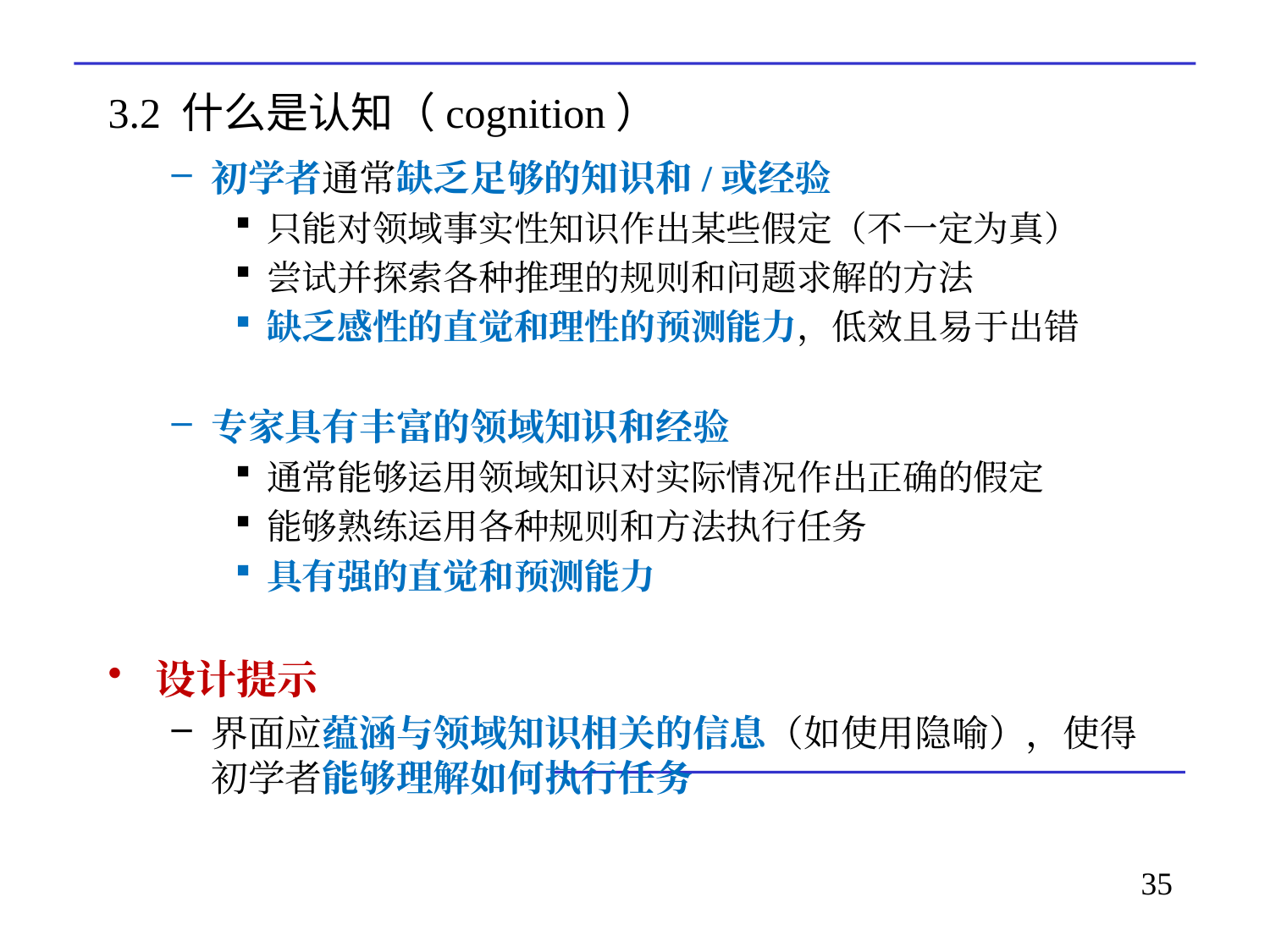

# 3.2 什么是认知（cognition）
初学者通常缺乏足够的知识和/或经验
只能对领域事实性知识作出某些假定（不一定为真）
尝试并探索各种推理的规则和问题求解的方法
缺乏感性的直觉和理性的预测能力，低效且易于出错

专家具有丰富的领域知识和经验
通常能够运用领域知识对实际情况作出正确的假定
能够熟练运用各种规则和方法执行任务
具有强的直觉和预测能力

设计提示
界面应蕴涵与领域知识相关的信息（如使用隐喻），使得初学者能够理解如何执行任务
35